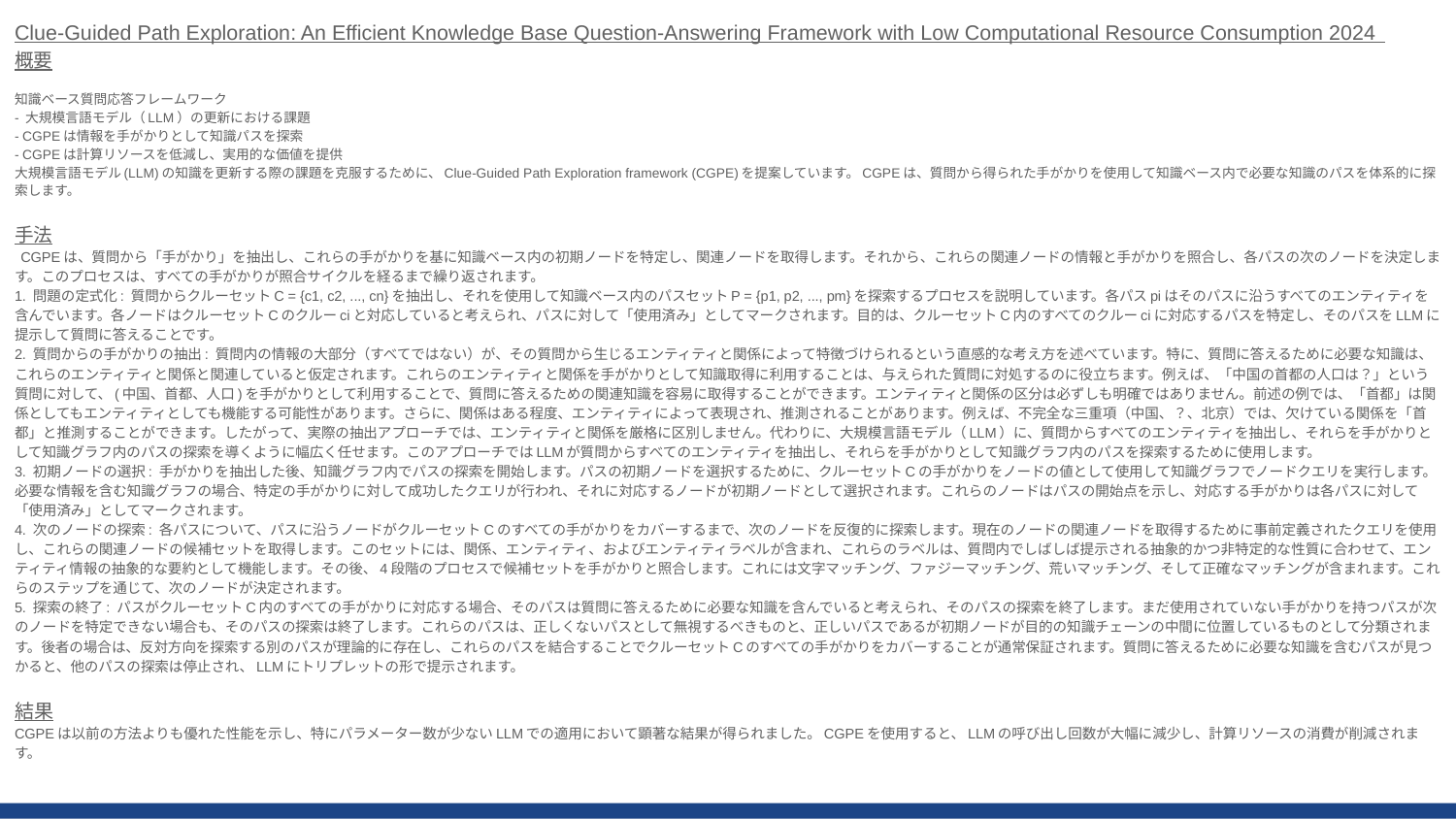

Clue-Guided Path Exploration: An Efficient Knowledge Base Question-Answering Framework with Low Computational Resource Consumption 2024
概要
知識ベース質問応答フレームワーク
- 大規模言語モデル（LLM）の更新における課題
- CGPEは情報を手がかりとして知識パスを探索
- CGPEは計算リソースを低減し、実用的な価値を提供
大規模言語モデル(LLM)の知識を更新する際の課題を克服するために、Clue-Guided Path Exploration framework (CGPE)を提案しています。CGPEは、質問から得られた手がかりを使用して知識ベース内で必要な知識のパスを体系的に探索します。
手法
 CGPEは、質問から「手がかり」を抽出し、これらの手がかりを基に知識ベース内の初期ノードを特定し、関連ノードを取得します。それから、これらの関連ノードの情報と手がかりを照合し、各パスの次のノードを決定します。このプロセスは、すべての手がかりが照合サイクルを経るまで繰り返されます。
1. 問題の定式化: 質問からクルーセットC = {c1, c2, ..., cn}を抽出し、それを使用して知識ベース内のパスセットP = {p1, p2, ..., pm}を探索するプロセスを説明しています。各パスpiはそのパスに沿うすべてのエンティティを含んでいます。各ノードはクルーセットCのクルーciと対応していると考えられ、パスに対して「使用済み」としてマークされます。目的は、クルーセットC内のすべてのクルーciに対応するパスを特定し、そのパスをLLMに提示して質問に答えることです。
2. 質問からの手がかりの抽出: 質問内の情報の大部分（すべてではない）が、その質問から生じるエンティティと関係によって特徴づけられるという直感的な考え方を述べています。特に、質問に答えるために必要な知識は、これらのエンティティと関係と関連していると仮定されます。これらのエンティティと関係を手がかりとして知識取得に利用することは、与えられた質問に対処するのに役立ちます。例えば、「中国の首都の人口は？」という質問に対して、(中国、首都、人口)を手がかりとして利用することで、質問に答えるための関連知識を容易に取得することができます。エンティティと関係の区分は必ずしも明確ではありません。前述の例では、「首都」は関係としてもエンティティとしても機能する可能性があります。さらに、関係はある程度、エンティティによって表現され、推測されることがあります。例えば、不完全な三重項（中国、？、北京）では、欠けている関係を「首都」と推測することができます。したがって、実際の抽出アプローチでは、エンティティと関係を厳格に区別しません。代わりに、大規模言語モデル（LLM）に、質問からすべてのエンティティを抽出し、それらを手がかりとして知識グラフ内のパスの探索を導くように幅広く任せます。このアプローチではLLMが質問からすべてのエンティティを抽出し、それらを手がかりとして知識グラフ内のパスを探索するために使用します。
3. 初期ノードの選択: 手がかりを抽出した後、知識グラフ内でパスの探索を開始します。パスの初期ノードを選択するために、クルーセットCの手がかりをノードの値として使用して知識グラフでノードクエリを実行します。必要な情報を含む知識グラフの場合、特定の手がかりに対して成功したクエリが行われ、それに対応するノードが初期ノードとして選択されます。これらのノードはパスの開始点を示し、対応する手がかりは各パスに対して「使用済み」としてマークされます。
4. 次のノードの探索: 各パスについて、パスに沿うノードがクルーセットCのすべての手がかりをカバーするまで、次のノードを反復的に探索します。現在のノードの関連ノードを取得するために事前定義されたクエリを使用し、これらの関連ノードの候補セットを取得します。このセットには、関係、エンティティ、およびエンティティラベルが含まれ、これらのラベルは、質問内でしばしば提示される抽象的かつ非特定的な性質に合わせて、エンティティ情報の抽象的な要約として機能します。その後、4段階のプロセスで候補セットを手がかりと照合します。これには文字マッチング、ファジーマッチング、荒いマッチング、そして正確なマッチングが含まれます。これらのステップを通じて、次のノードが決定されます。
5. 探索の終了: パスがクルーセットC内のすべての手がかりに対応する場合、そのパスは質問に答えるために必要な知識を含んでいると考えられ、そのパスの探索を終了します。まだ使用されていない手がかりを持つパスが次のノードを特定できない場合も、そのパスの探索は終了します。これらのパスは、正しくないパスとして無視するべきものと、正しいパスであるが初期ノードが目的の知識チェーンの中間に位置しているものとして分類されます。後者の場合は、反対方向を探索する別のパスが理論的に存在し、これらのパスを結合することでクルーセットCのすべての手がかりをカバーすることが通常保証されます。質問に答えるために必要な知識を含むパスが見つかると、他のパスの探索は停止され、LLMにトリプレットの形で提示されます。
結果
CGPEは以前の方法よりも優れた性能を示し、特にパラメーター数が少ないLLMでの適用において顕著な結果が得られました。CGPEを使用すると、LLMの呼び出し回数が大幅に減少し、計算リソースの消費が削減されます。